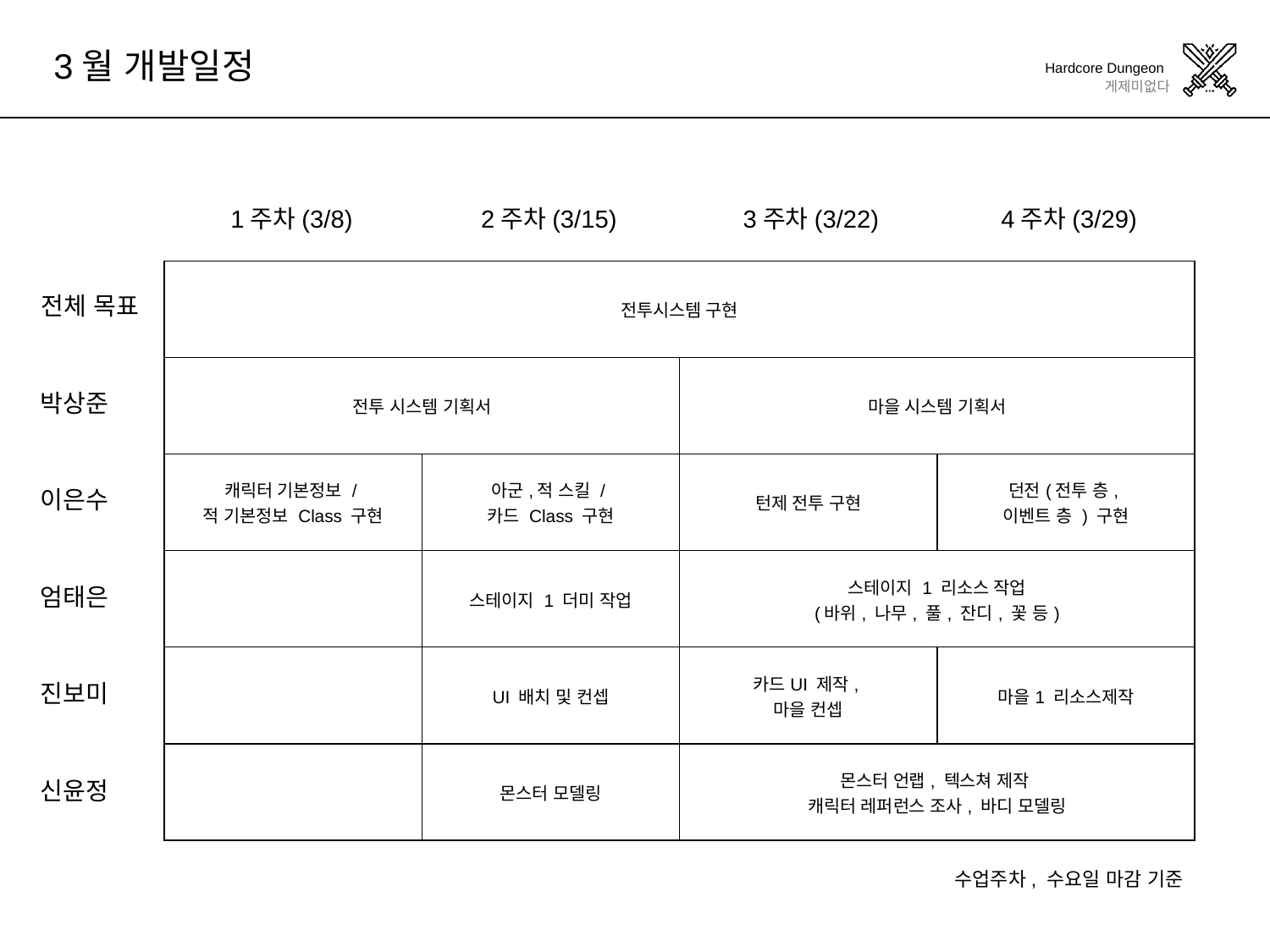

3월 개발일정
1주차(3/8)
2주차(3/15)
3주차(3/22)
4주차(3/29)
| 전투시스템 구현 |  |  |  |
| --- | --- | --- | --- |
| 전투 시스템 기획서 |  | 마을 시스템 기획서 |  |
| 캐릭터 기본정보 / 적 기본정보 Class 구현 | 아군,적 스킬 / 카드 Class 구현 | 턴제 전투 구현 | 던전(전투 층, 이벤트 층 ) 구현 |
|  | 스테이지 1 더미 작업 | 스테이지 1 리소스 작업 (바위, 나무, 풀, 잔디, 꽃 등) |  |
|  | UI 배치 및 컨셉 | 카드UI 제작, 마을 컨셉 | 마을1 리소스제작 |
|  | 몬스터 모델링 | 몬스터 언랩, 텍스쳐 제작 캐릭터 레퍼런스 조사, 바디 모델링 |  |
전체 목표
박상준
이은수
엄태은
진보미
신윤정
수업주차, 수요일 마감 기준